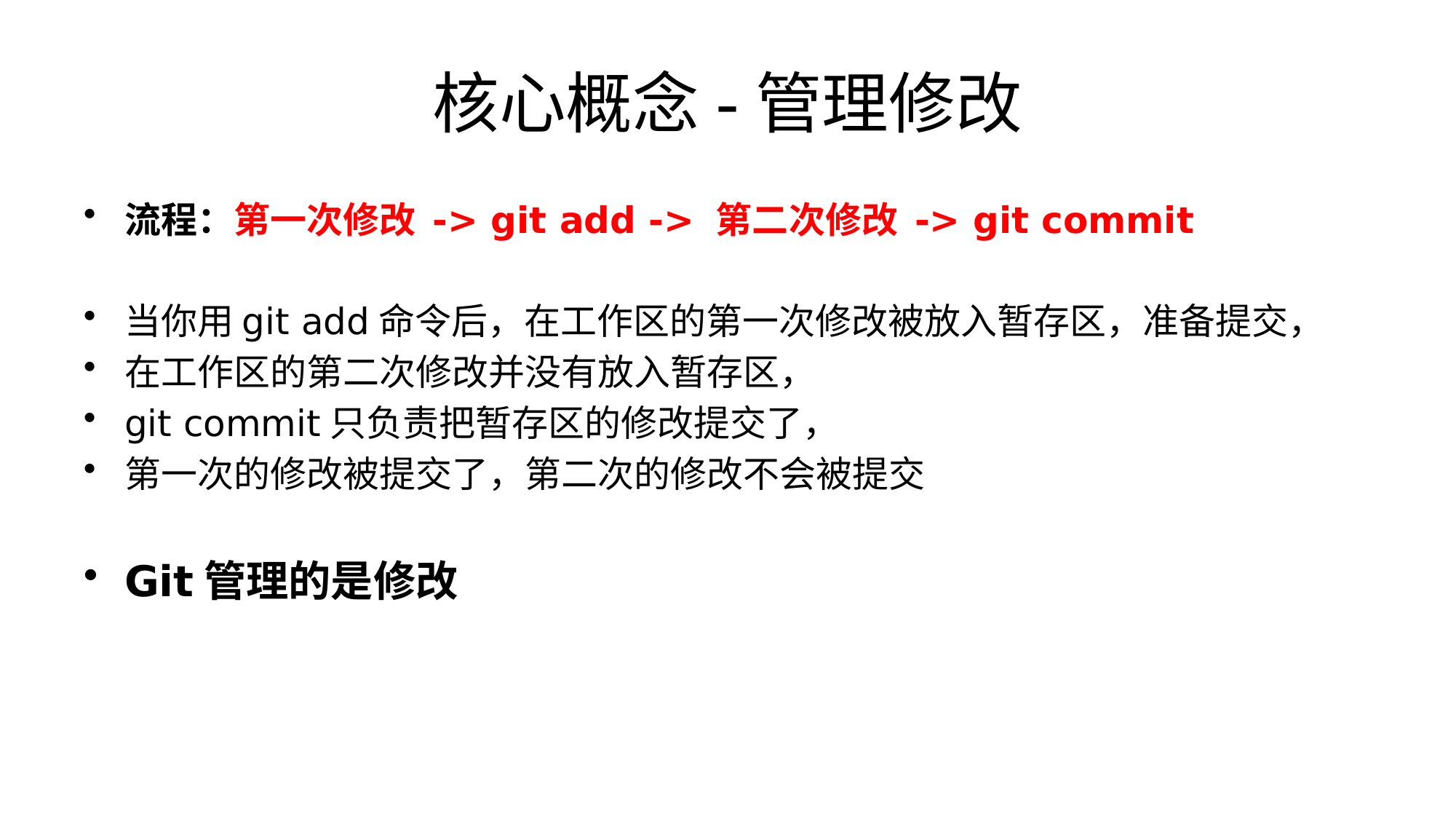

# 核心概念-管理修改
流程：第一次修改 -> git add -> 第二次修改 -> git commit

当你用git add命令后，在工作区的第一次修改被放入暂存区，准备提交，
在工作区的第二次修改并没有放入暂存区，
git commit只负责把暂存区的修改提交了，
第一次的修改被提交了，第二次的修改不会被提交

Git管理的是修改